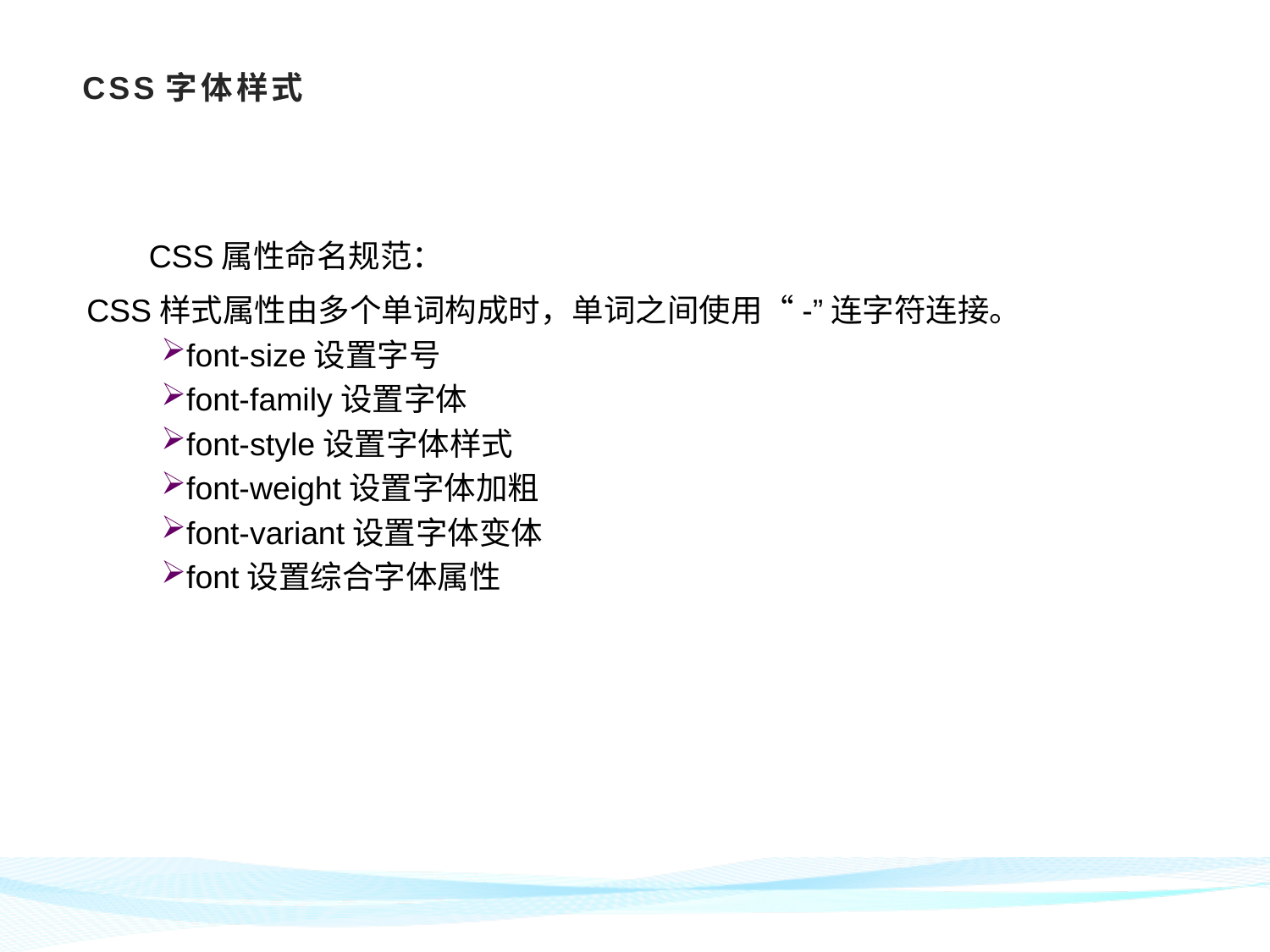

# CSS字体样式
       CSS属性命名规范：
CSS样式属性由多个单词构成时，单词之间使用“-”连字符连接。
font-size设置字号
font-family设置字体
font-style设置字体样式
font-weight设置字体加粗
font-variant设置字体变体
font设置综合字体属性